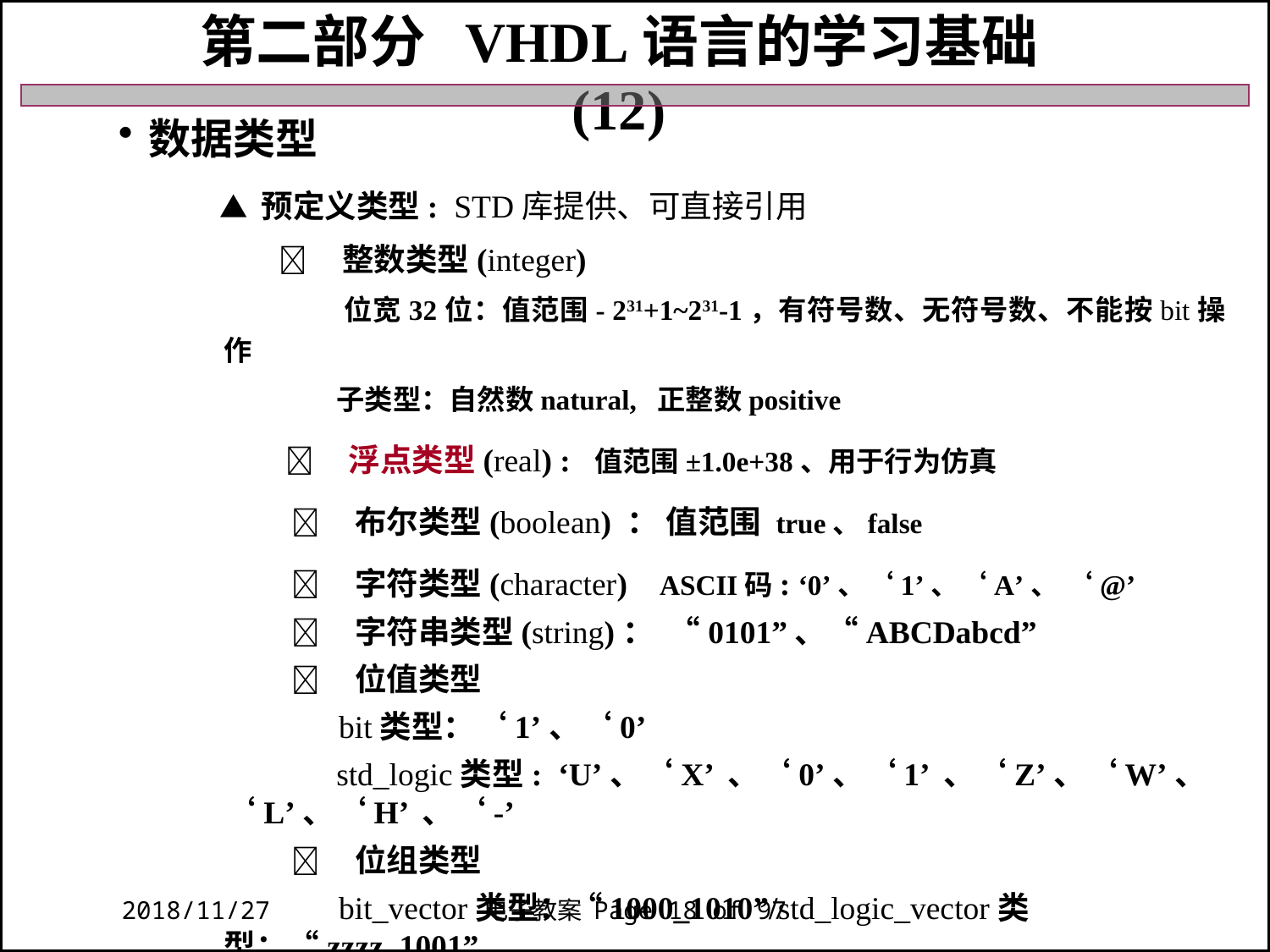

第二部分  VHDL语言的学习基础 (12)

数据类型
 ▲ 预定义类型:  STD库提供、可直接引用
  •　整数类型(integer)
          位宽32位：值范围- 231+1~231-1，有符号数、无符号数、不能按bit操作
          子类型：自然数natural,  正整数positive
   •　浮点类型(real) :  值范围±1.0e+38、用于行为仿真
    •　布尔类型(boolean) ： 值范围 true、false
    •　字符类型(character)    ASCII码: ‘0’、‘1’、‘A’、 ‘@’
    •　字符串类型(string)：  “0101”、“ABCDabcd”
    •　位值类型
         bit类型：‘1’、‘0’
          std_logic类型:  ‘U’、‘X’ 、‘0’、‘1’ 、‘Z’、‘W’、 ‘L’、‘H’ 、‘-’
    •　位组类型
         bit_vector类型：“1000_1010”/std_logic_vector类型：“zzzz_1001”

2018/11/27
电子教案 Page 18 of 97